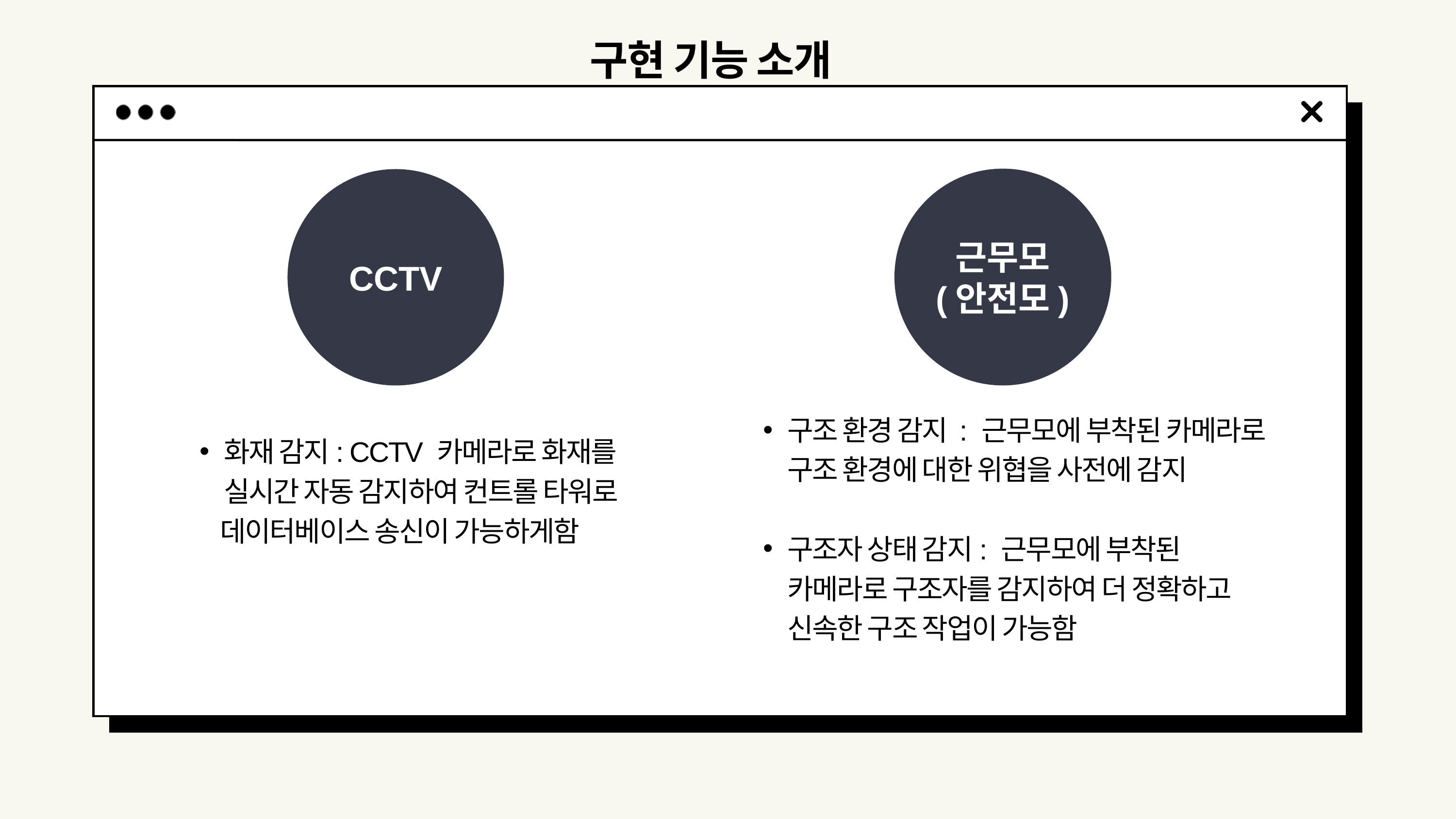

구현 기능 소개

근무모
(안전모)

CCTV
기능 소개

구조 환경 감지 : 근무모에 부착된 카메라로 구조 환경에 대한 위협을 사전에 감지

구조자 상태 감지: 근무모에 부착된 카메라로 구조자를 감지하여 더 정확하고 신속한 구조 작업이 가능함

화재 감지: CCTV 카메라로 화재를 실시간 자동 감지하여 컨트롤 타워로
       데이터베이스 송신이 가능하게함